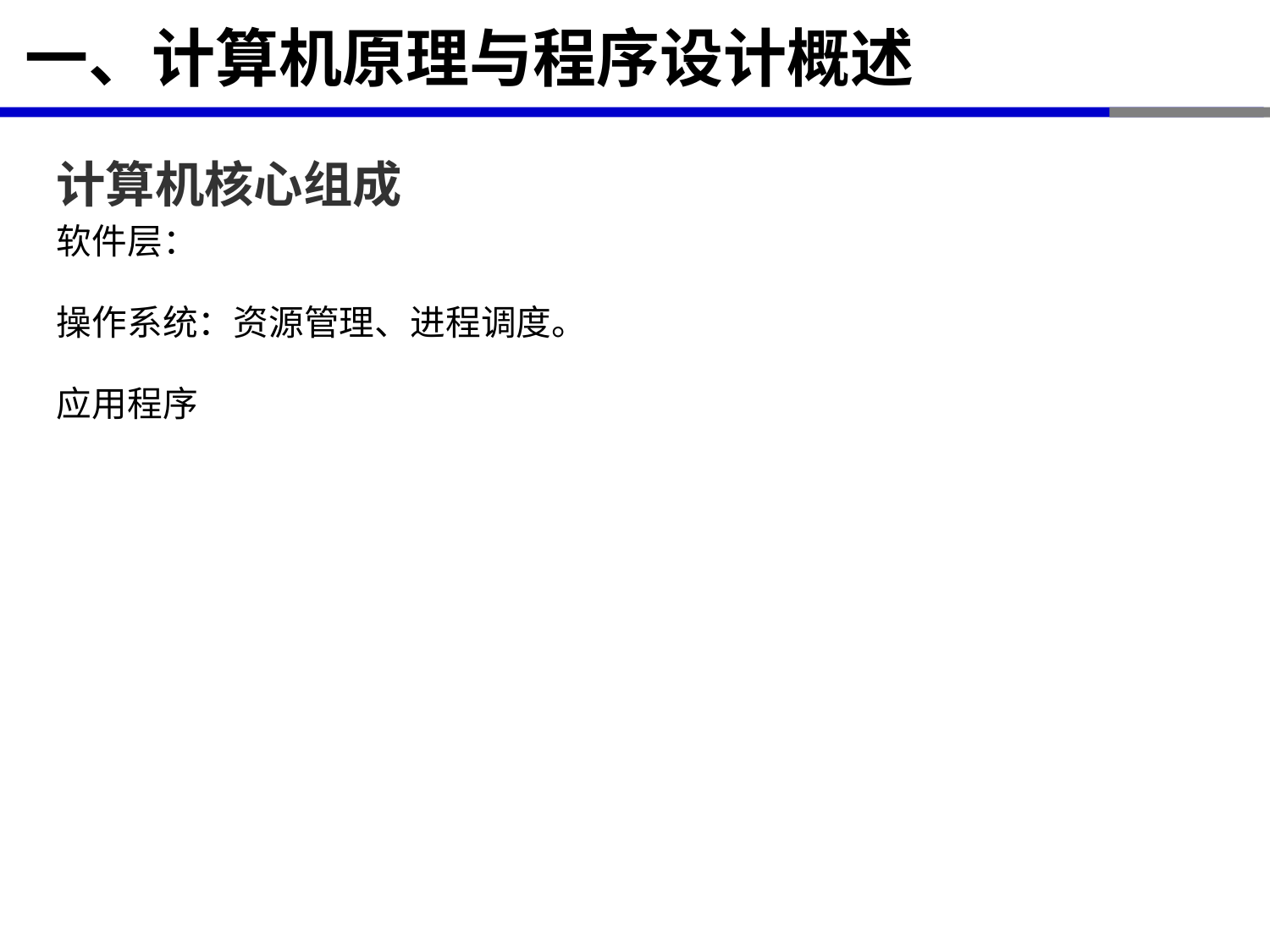

# 一、计算机原理与程序设计概述
计算机核心组成
软件层：
操作系统：资源管理、进程调度。
应用程序